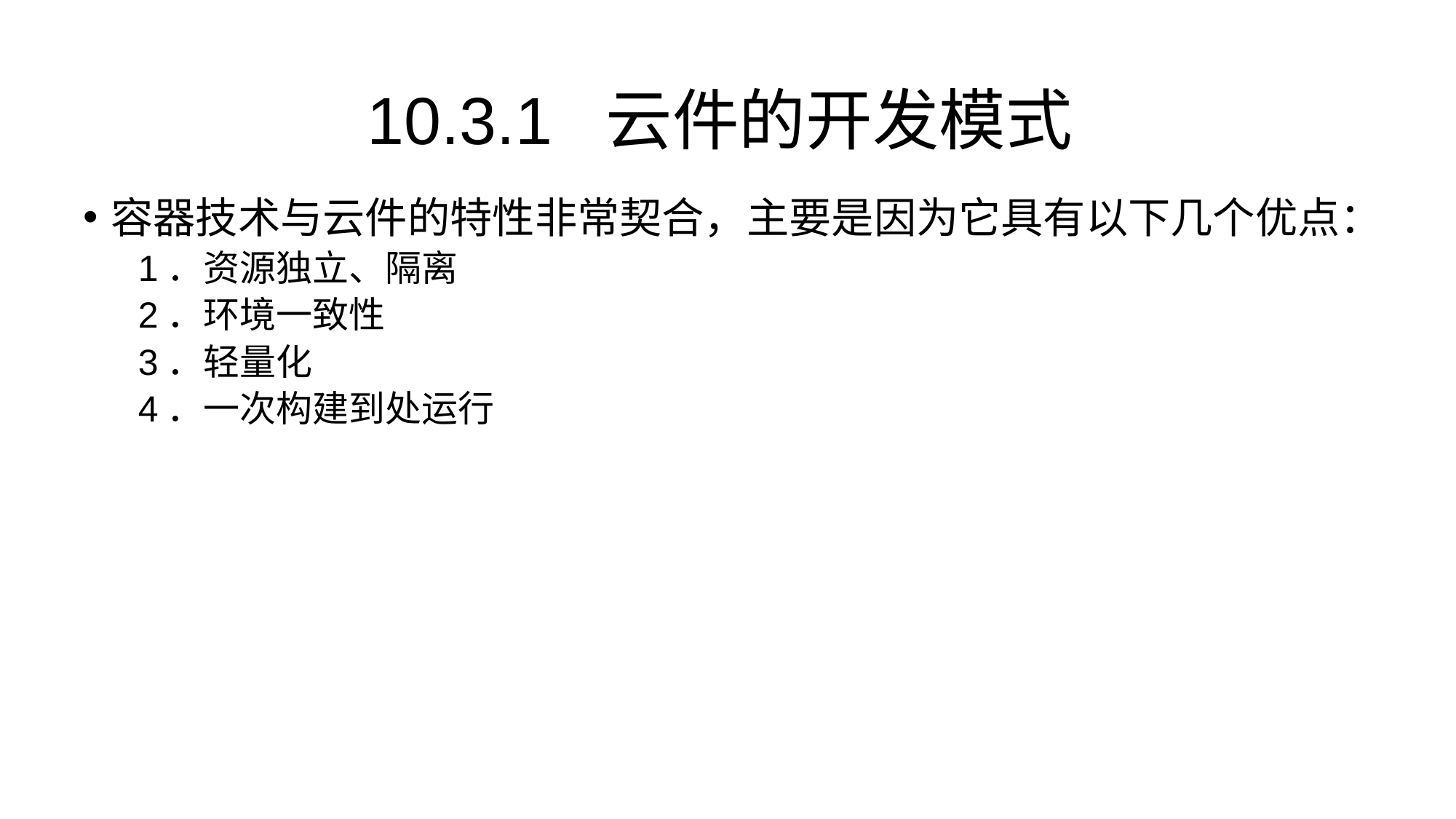

# 10.3.1  云件的开发模式
容器技术与云件的特性非常契合，主要是因为它具有以下几个优点：
1．资源独立、隔离
2．环境一致性
3．轻量化
4．一次构建到处运行